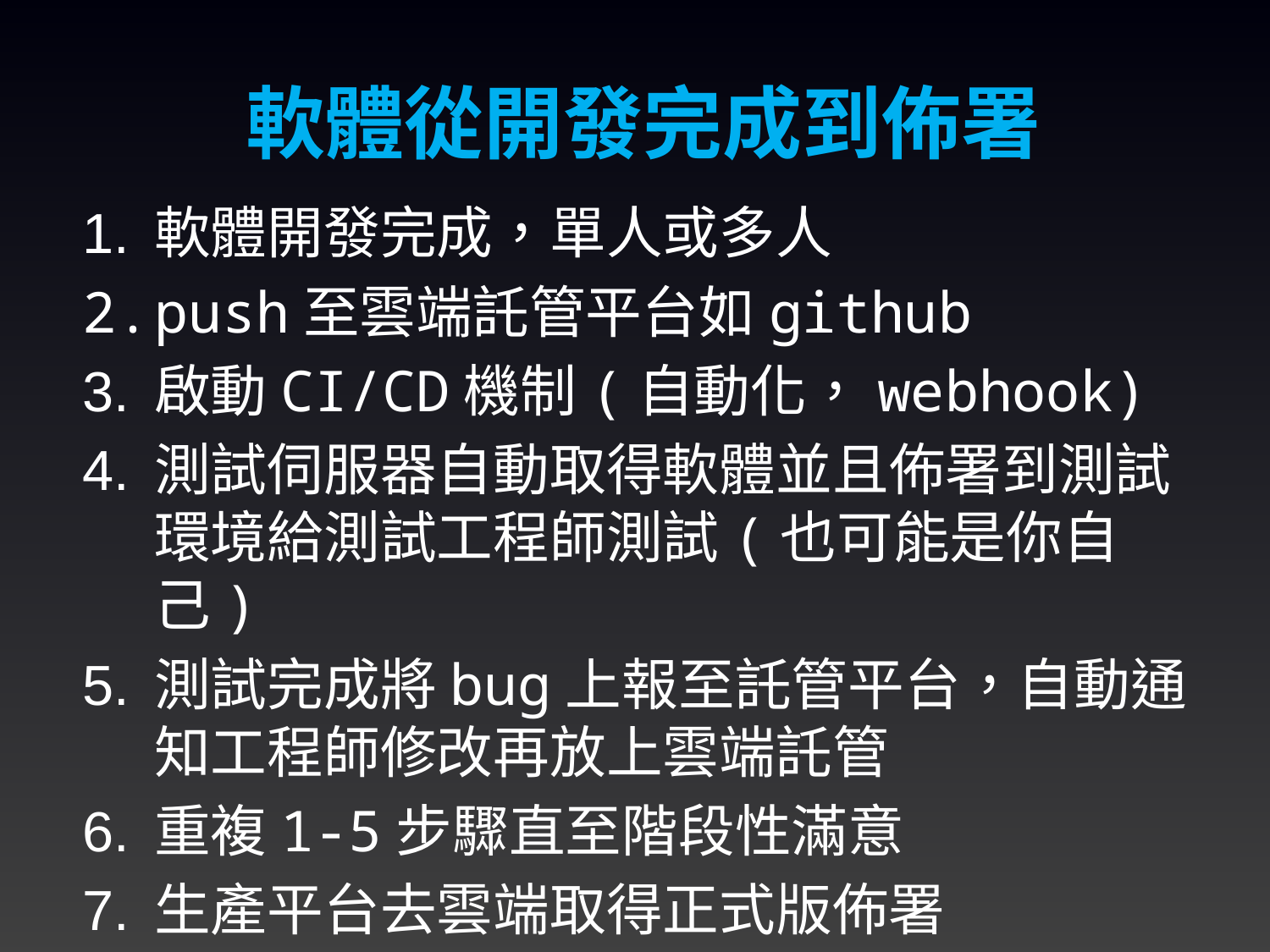

# 軟體從開發完成到佈署
軟體開發完成，單人或多人
push至雲端託管平台如github
啟動CI/CD機制(自動化，webhook)
測試伺服器自動取得軟體並且佈署到測試環境給測試工程師測試(也可能是你自己)
測試完成將bug上報至託管平台，自動通知工程師修改再放上雲端託管
重複1-5步驟直至階段性滿意
生產平台去雲端取得正式版佈署